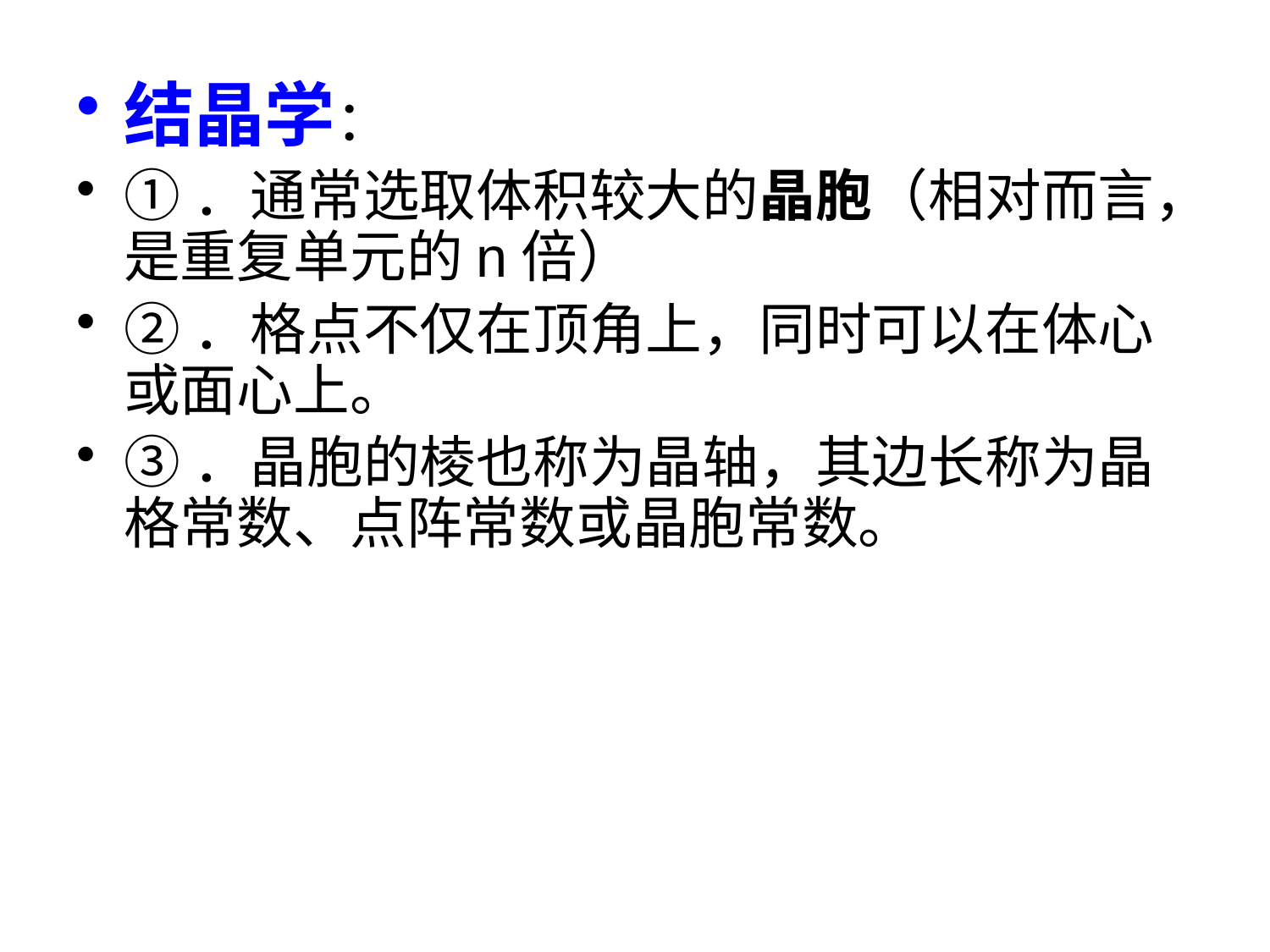

结晶学：
①．通常选取体积较大的晶胞（相对而言，是重复单元的n倍）
②．格点不仅在顶角上，同时可以在体心或面心上。
③．晶胞的棱也称为晶轴，其边长称为晶格常数、点阵常数或晶胞常数。